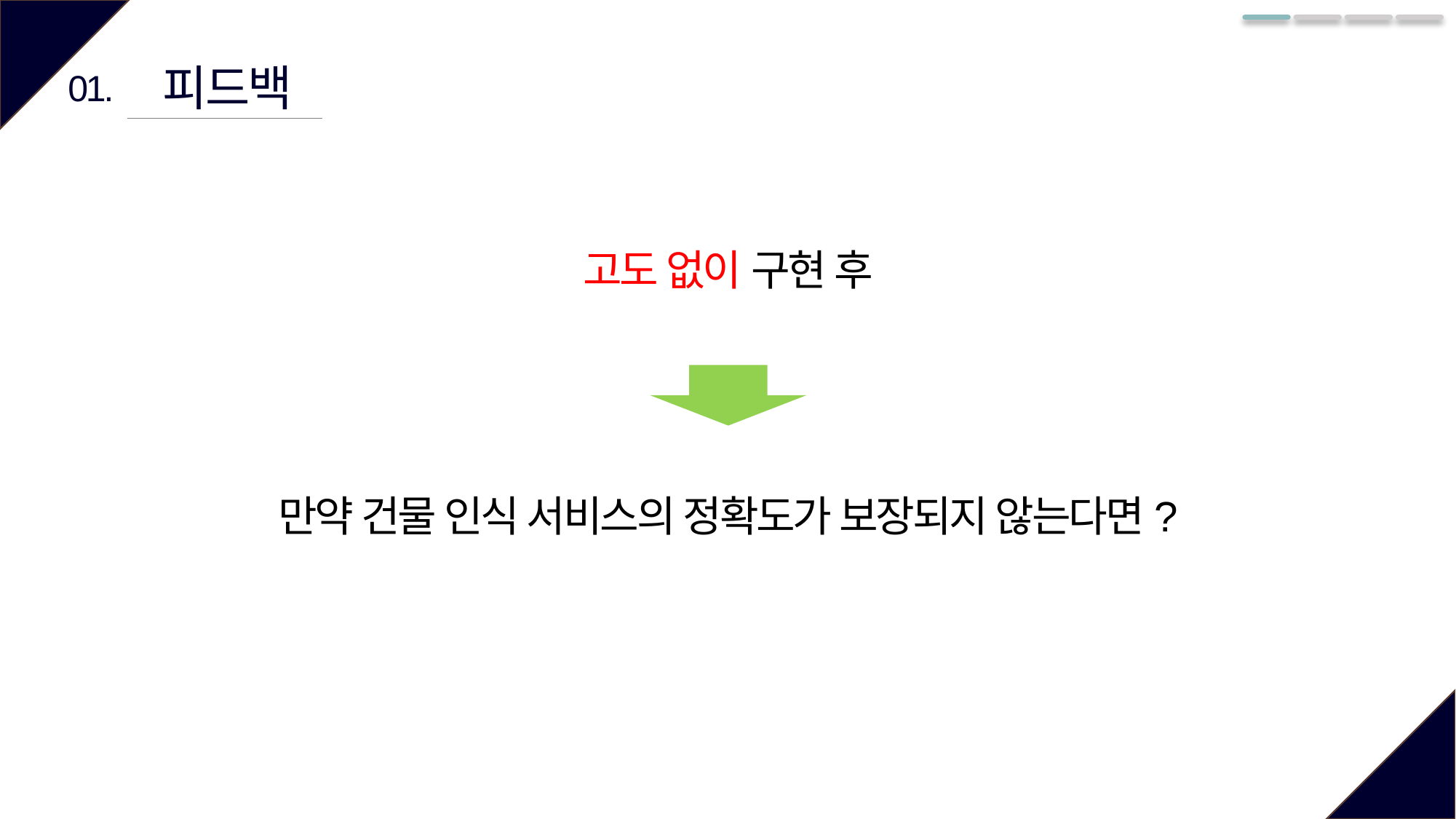

피드백
01.
고도 없이 구현 후

만약 건물 인식 서비스의 정확도가 보장되지 않는다면?